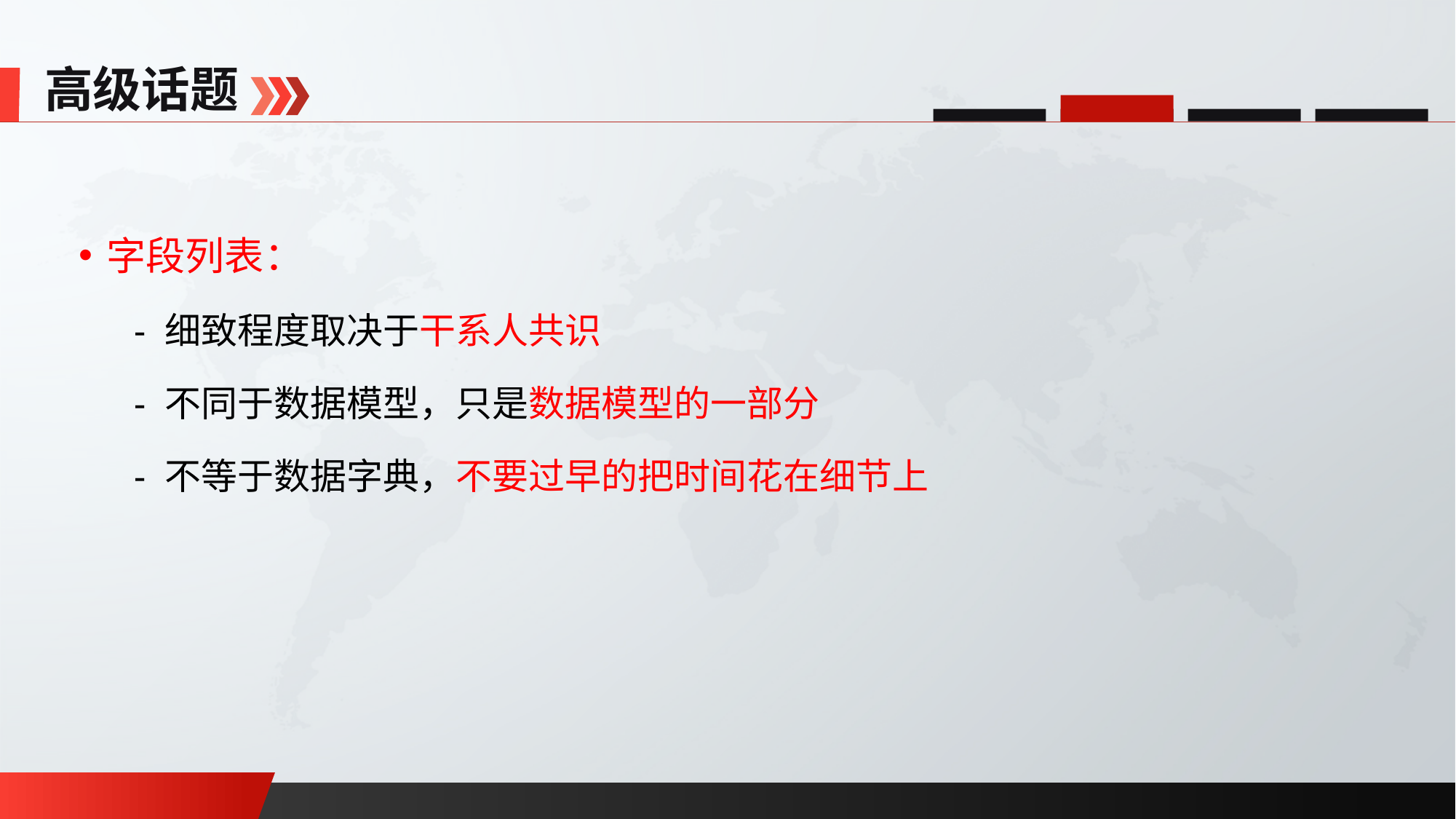

高级话题

字段列表：
- 细致程度取决于干系人共识
- 不同于数据模型，只是数据模型的一部分
- 不等于数据字典，不要过早的把时间花在细节上